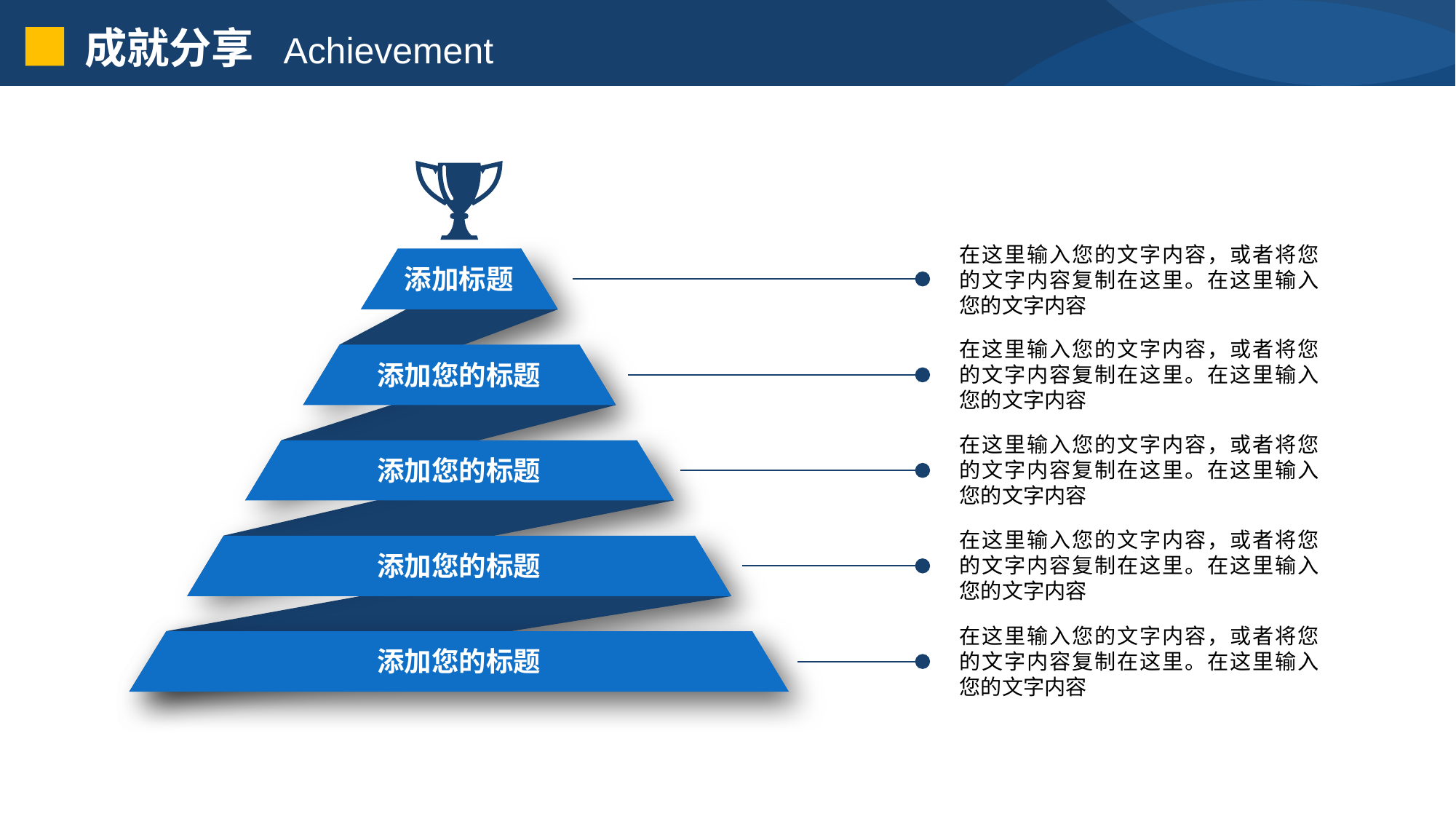

成就分享  Achievement

在这里输入您的文字内容，或者将您的文字内容复制在这里。在这里输入您的文字内容

添加标题
在这里输入您的文字内容，或者将您的文字内容复制在这里。在这里输入您的文字内容

添加您的标题
在这里输入您的文字内容，或者将您的文字内容复制在这里。在这里输入您的文字内容

添加您的标题
在这里输入您的文字内容，或者将您的文字内容复制在这里。在这里输入您的文字内容

添加您的标题
在这里输入您的文字内容，或者将您的文字内容复制在这里。在这里输入您的文字内容

添加您的标题